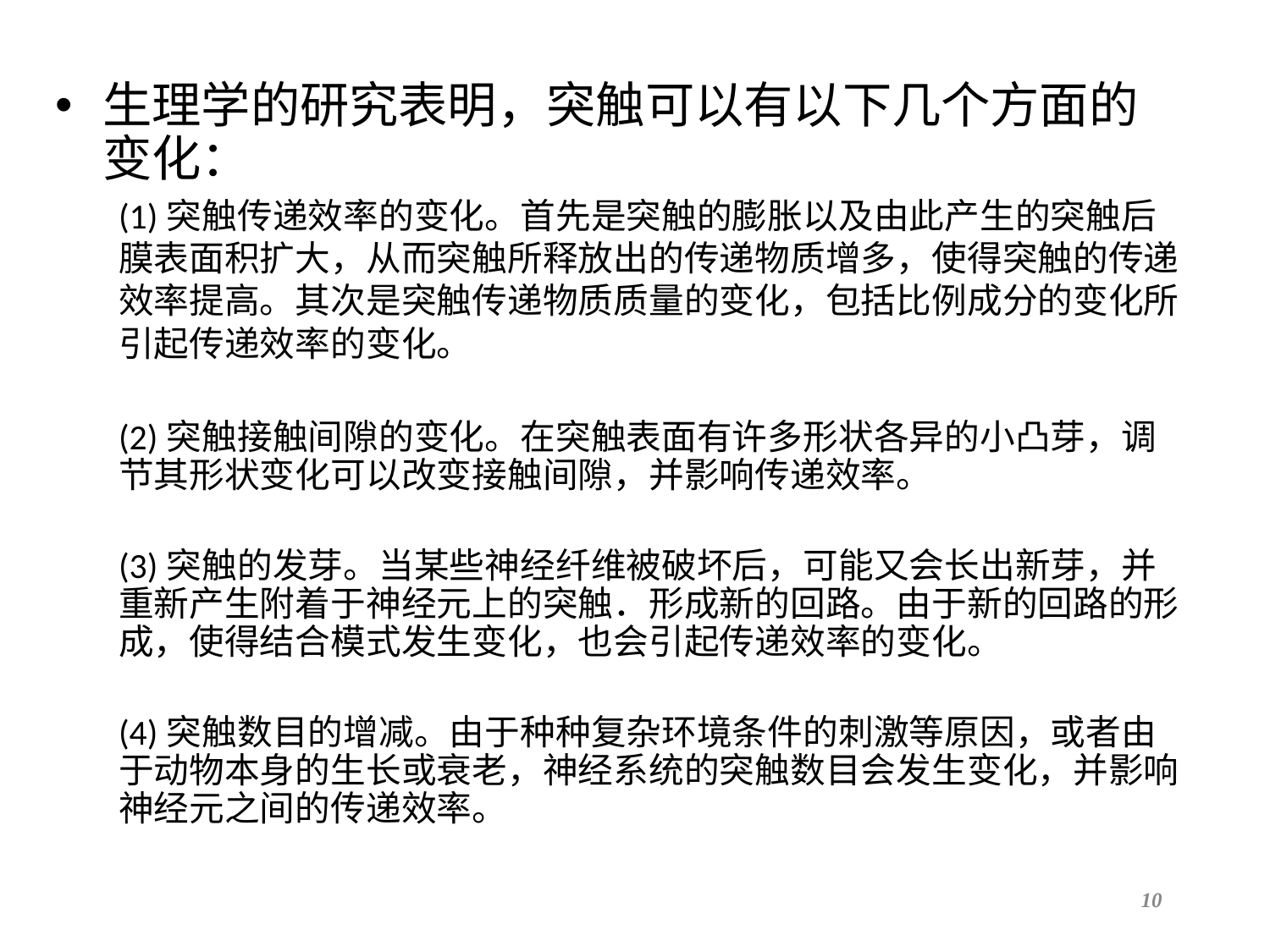

生理学的研究表明，突触可以有以下几个方面的变化：
(1)突触传递效率的变化。首先是突触的膨胀以及由此产生的突触后膜表面积扩大，从而突触所释放出的传递物质增多，使得突触的传递效率提高。其次是突触传递物质质量的变化，包括比例成分的变化所引起传递效率的变化。

(2)突触接触间隙的变化。在突触表面有许多形状各异的小凸芽，调节其形状变化可以改变接触间隙，并影响传递效率。

(3)突触的发芽。当某些神经纤维被破坏后，可能又会长出新芽，并重新产生附着于神经元上的突触．形成新的回路。由于新的回路的形成，使得结合模式发生变化，也会引起传递效率的变化。

(4)突触数目的增减。由于种种复杂环境条件的刺激等原因，或者由于动物本身的生长或衰老，神经系统的突触数目会发生变化，并影响神经元之间的传递效率。
10